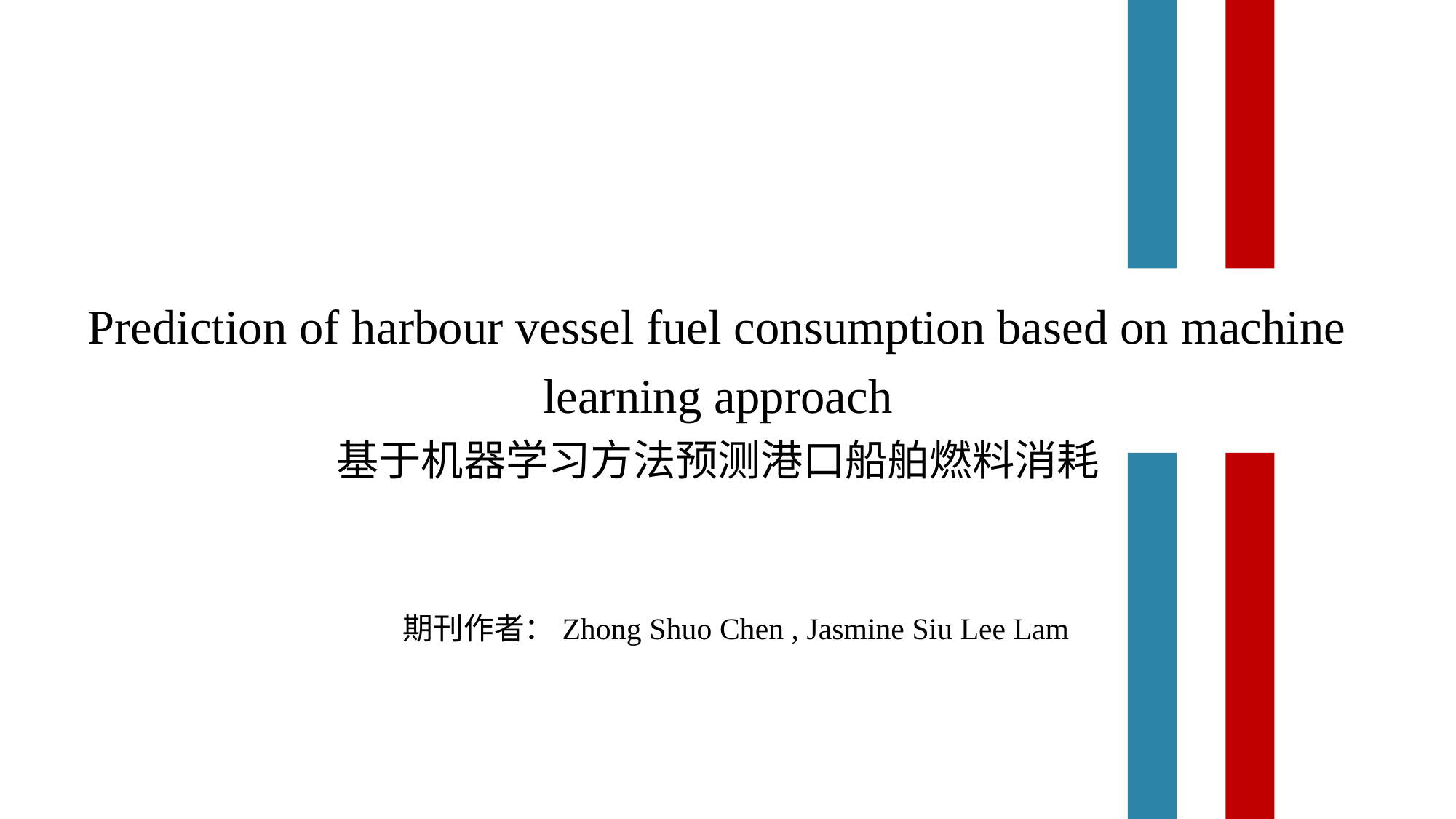

Prediction of harbour vessel fuel consumption based on machine learning approach
基于机器学习方法预测港口船舶燃料消耗
期刊作者：Zhong Shuo Chen , Jasmine Siu Lee Lam